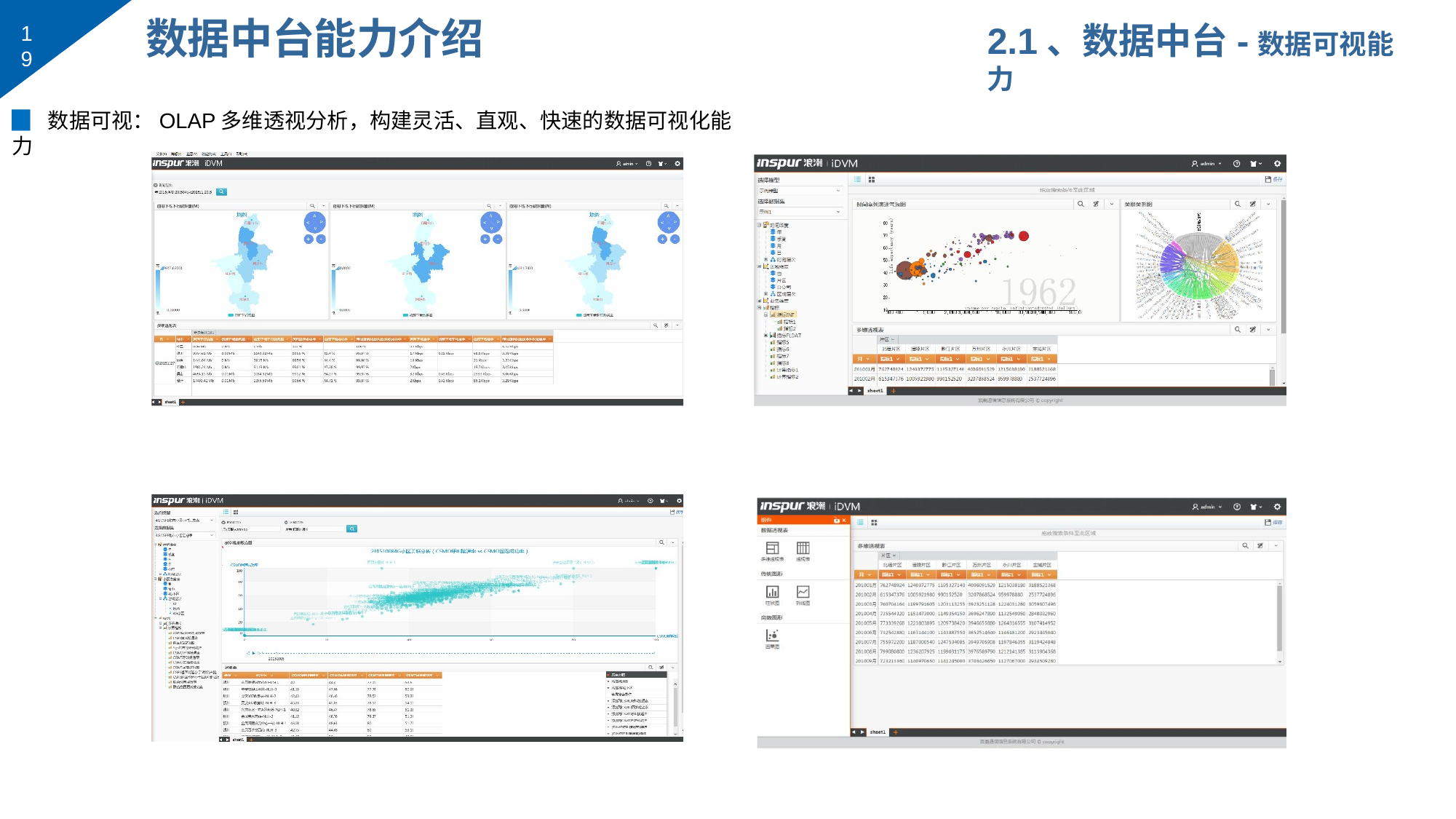

# 数据中台能力介绍
2.1、数据中台-数据可视能力
19
▉	数据可视：OLAP多维透视分析，构建灵活、直观、快速的数据可视化能力